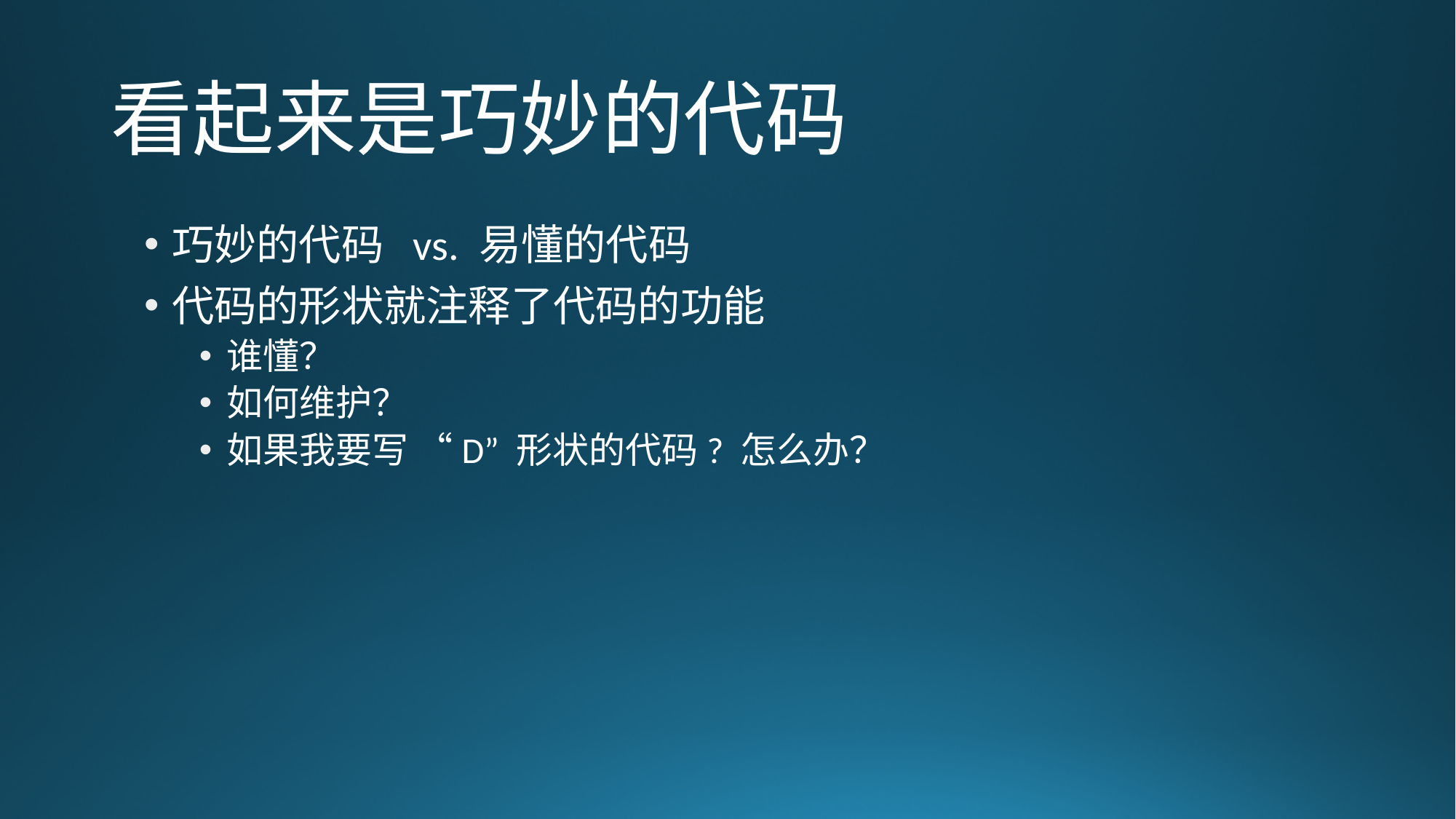

# 看起来是巧妙的代码
巧妙的代码  vs. 易懂的代码
代码的形状就注释了代码的功能
谁懂？
如何维护？
如果我要写 “D” 形状的代码? 怎么办？